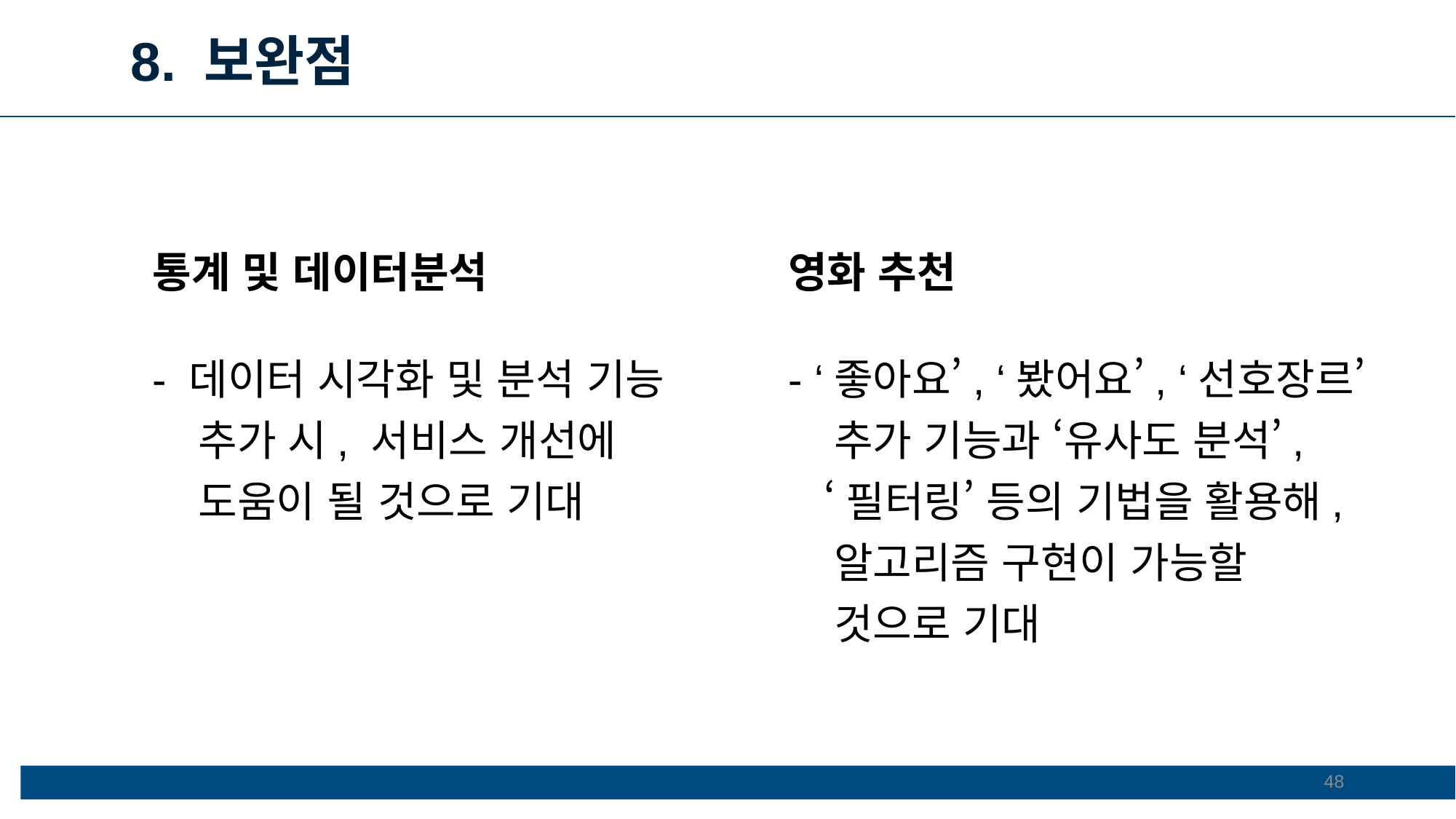

8. 보완점
통계 및 데이터분석
영화 추천
- ‘좋아요’, ‘봤어요’, ‘선호장르’
   추가 기능과 ‘유사도 분석’,
   ‘필터링’ 등의 기법을 활용해,
   알고리즘 구현이 가능할
   것으로 기대
- 데이터 시각화 및 분석 기능
   추가 시, 서비스 개선에
   도움이 될 것으로 기대
48